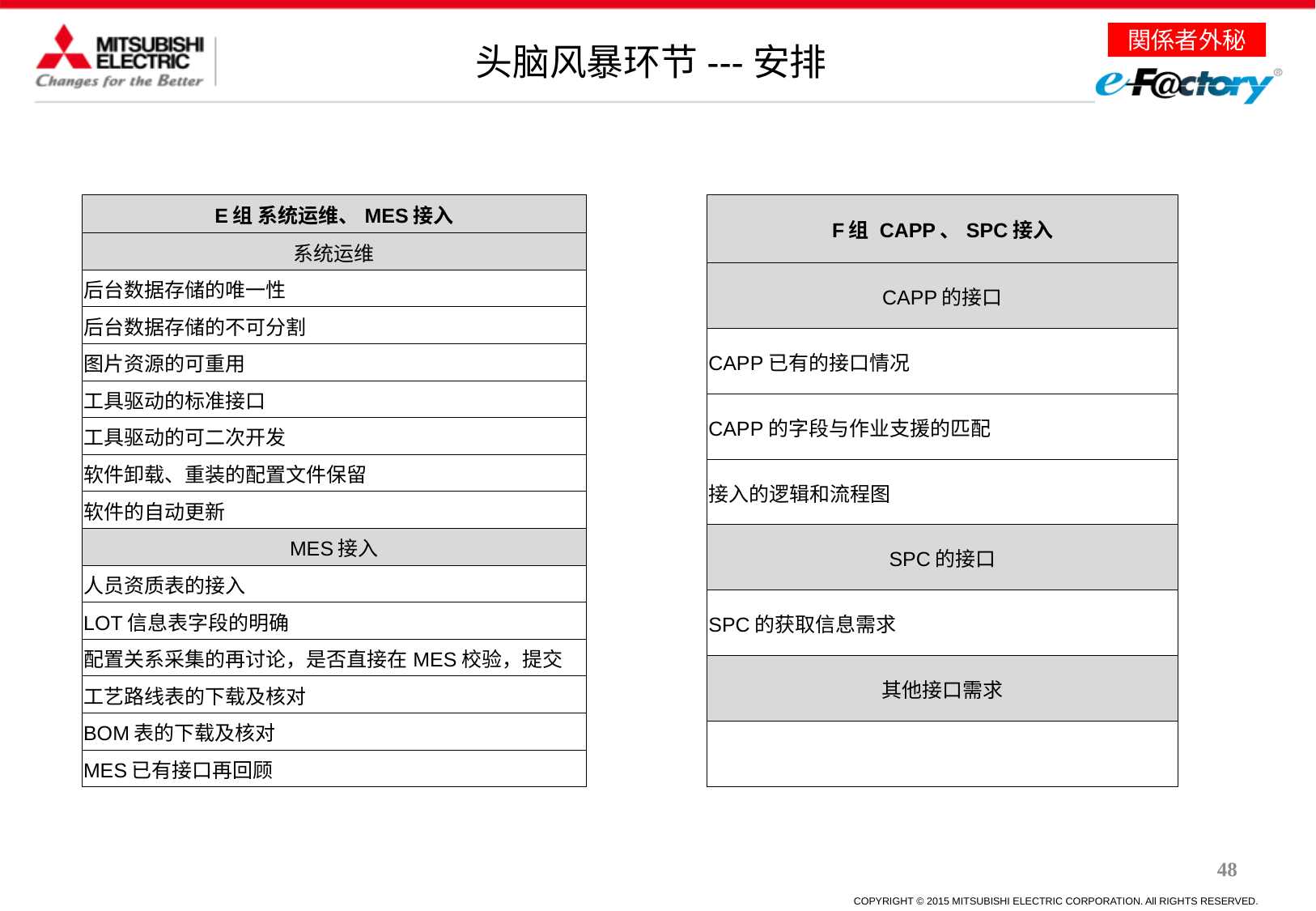

头脑风暴环节---安排
| E组 系统运维、MES接入 |
| --- |
| 系统运维 |
| 后台数据存储的唯一性 |
| 后台数据存储的不可分割 |
| 图片资源的可重用 |
| 工具驱动的标准接口 |
| 工具驱动的可二次开发 |
| 软件卸载、重装的配置文件保留 |
| 软件的自动更新 |
| MES接入 |
| 人员资质表的接入 |
| LOT信息表字段的明确 |
| 配置关系采集的再讨论，是否直接在MES校验，提交 |
| 工艺路线表的下载及核对 |
| BOM表的下载及核对 |
| MES已有接口再回顾 |
| F组 CAPP、SPC接入 |
| --- |
| CAPP的接口 |
| CAPP已有的接口情况 |
| CAPP的字段与作业支援的匹配 |
| 接入的逻辑和流程图 |
| SPC的接口 |
| SPC的获取信息需求 |
| 其他接口需求 |
|  |
48